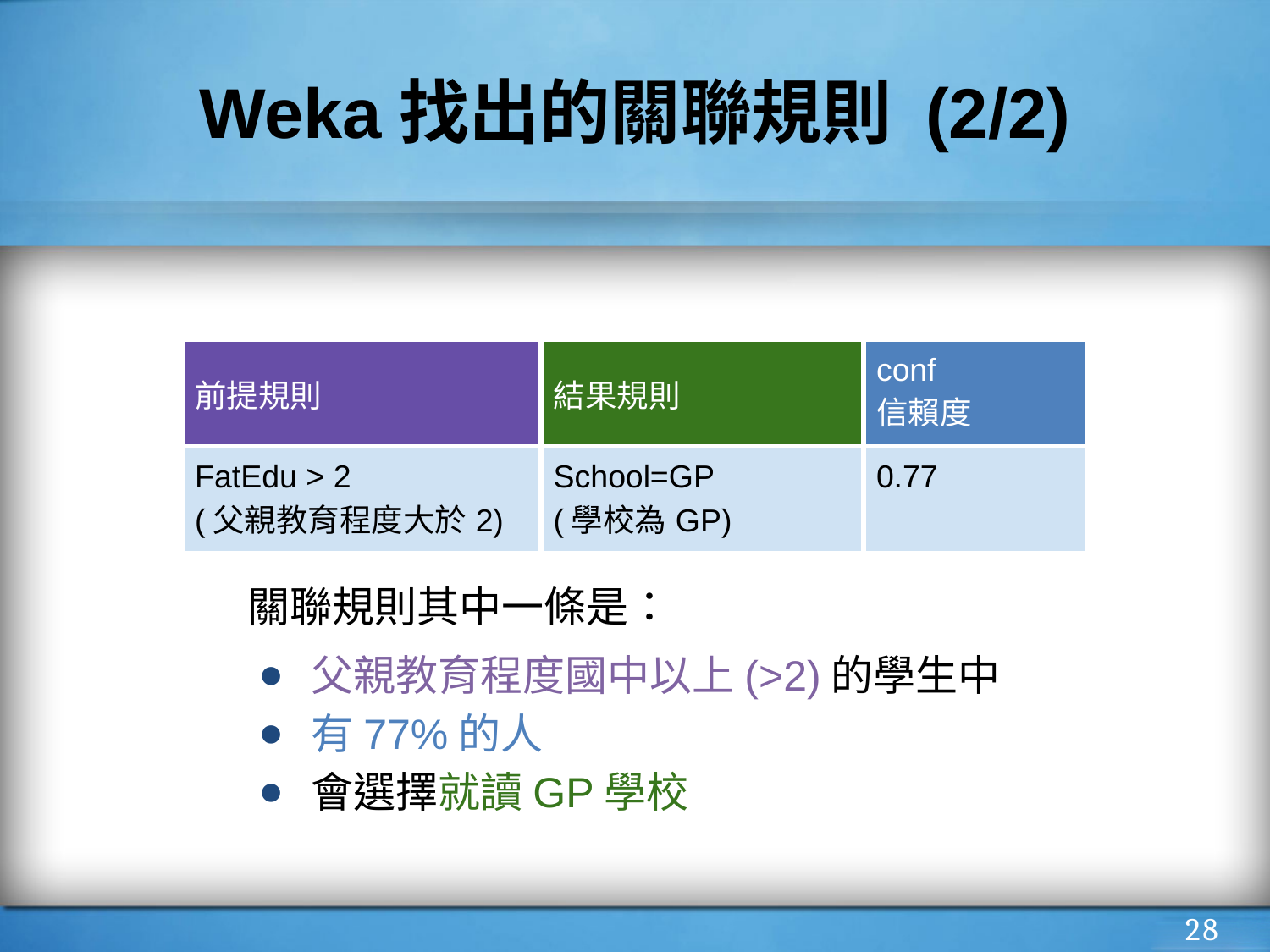

# Weka找出的關聯規則 (2/2)
| 前提規則 | 結果規則 | conf 信賴度 |
| --- | --- | --- |
| FatEdu > 2 (父親教育程度大於2) | School=GP (學校為GP) | 0.77 |
關聯規則其中一條是：
父親教育程度國中以上(>2)的學生中
有77%的人
會選擇就讀GP學校
28